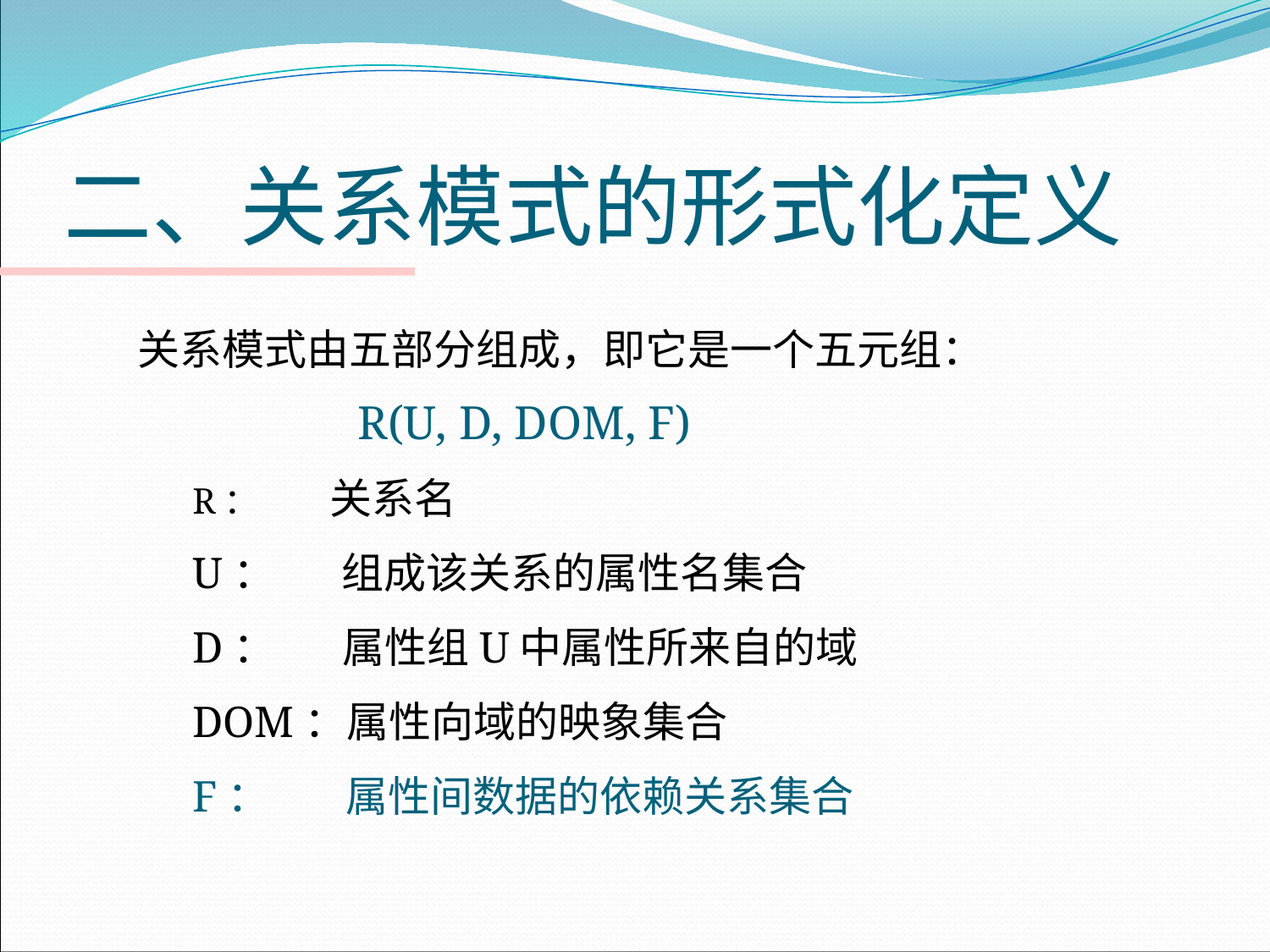

# 二、关系模式的形式化定义
关系模式由五部分组成，即它是一个五元组：
                    R(U, D, DOM, F)
R：         关系名
U：       组成该关系的属性名集合
D：       属性组U中属性所来自的域
DOM：属性向域的映象集合
F：        属性间数据的依赖关系集合

520